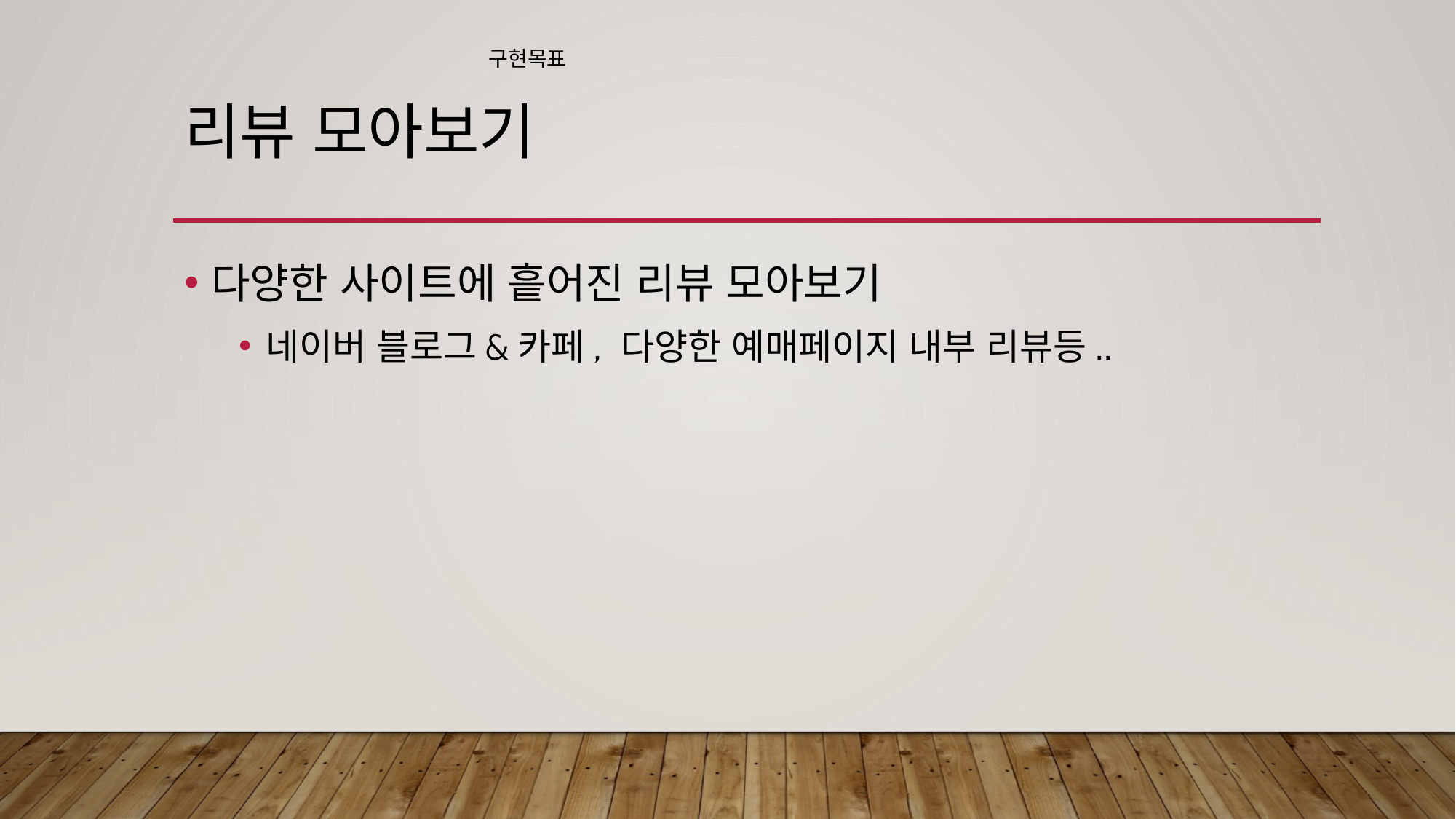

구현목표
# 리뷰 모아보기
다양한 사이트에 흩어진 리뷰 모아보기
네이버 블로그&카페, 다양한 예매페이지 내부 리뷰등..